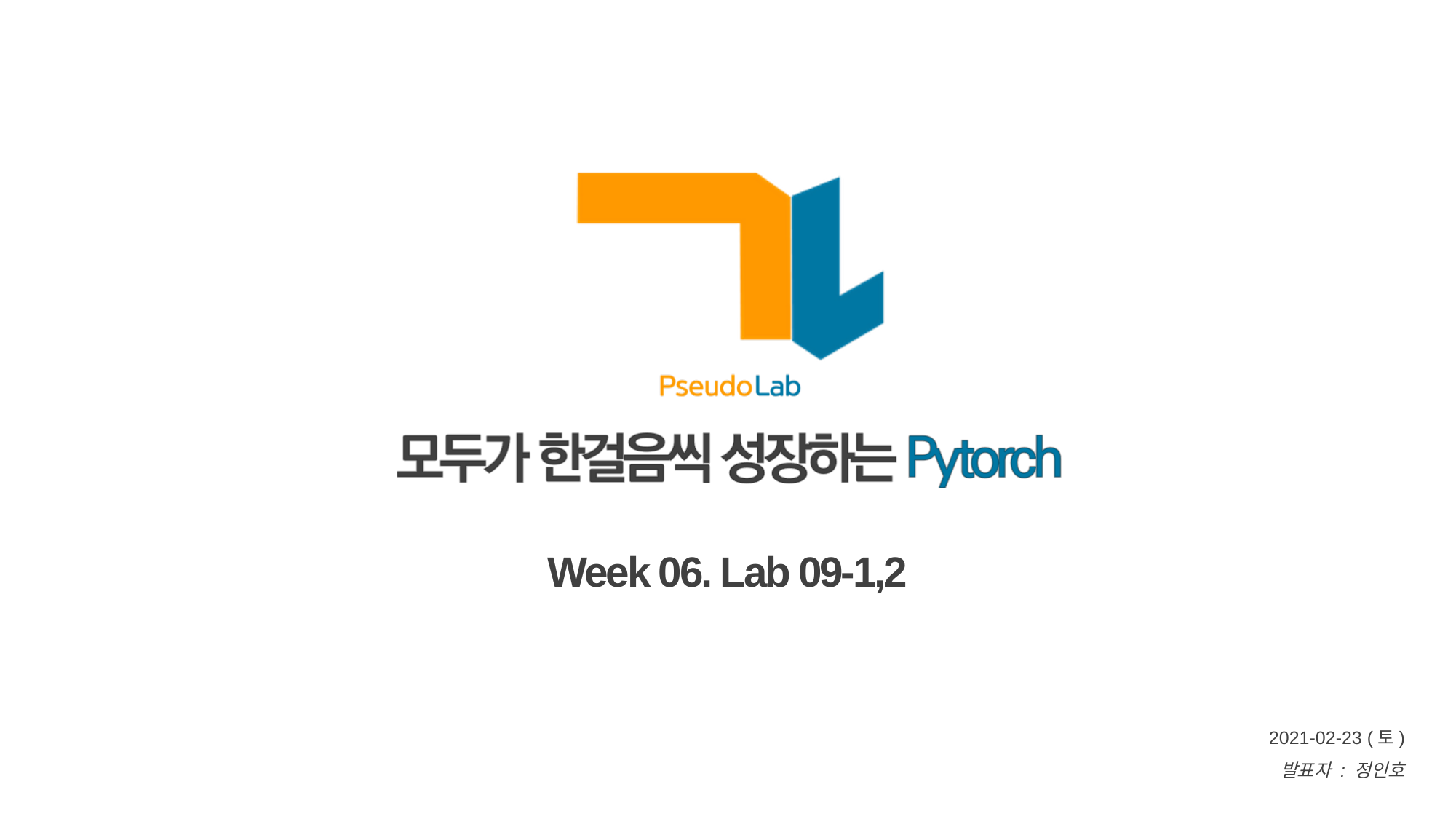

Week 06. Lab 09-1,2
2021-02-23 (토)
발표자 : 정인호